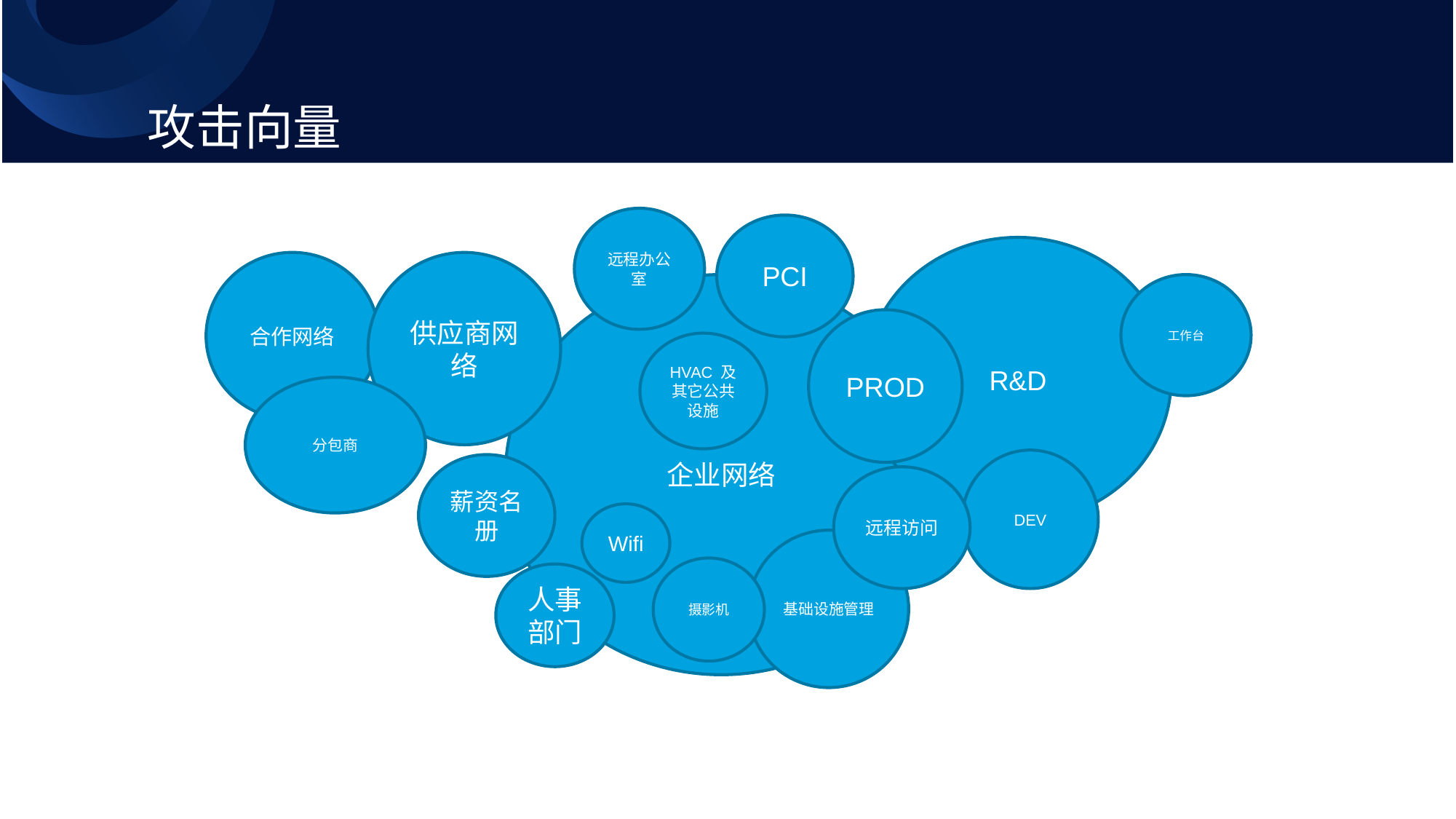

# 攻击向量
远程办公室
PCI
R&D
供应商网络
合作网络
企业网络
工作台
PROD
HVAC 及其它公共设施
分包商
DEV
薪资名册
远程访问
Wifi
基础设施管理
摄影机
人事部门